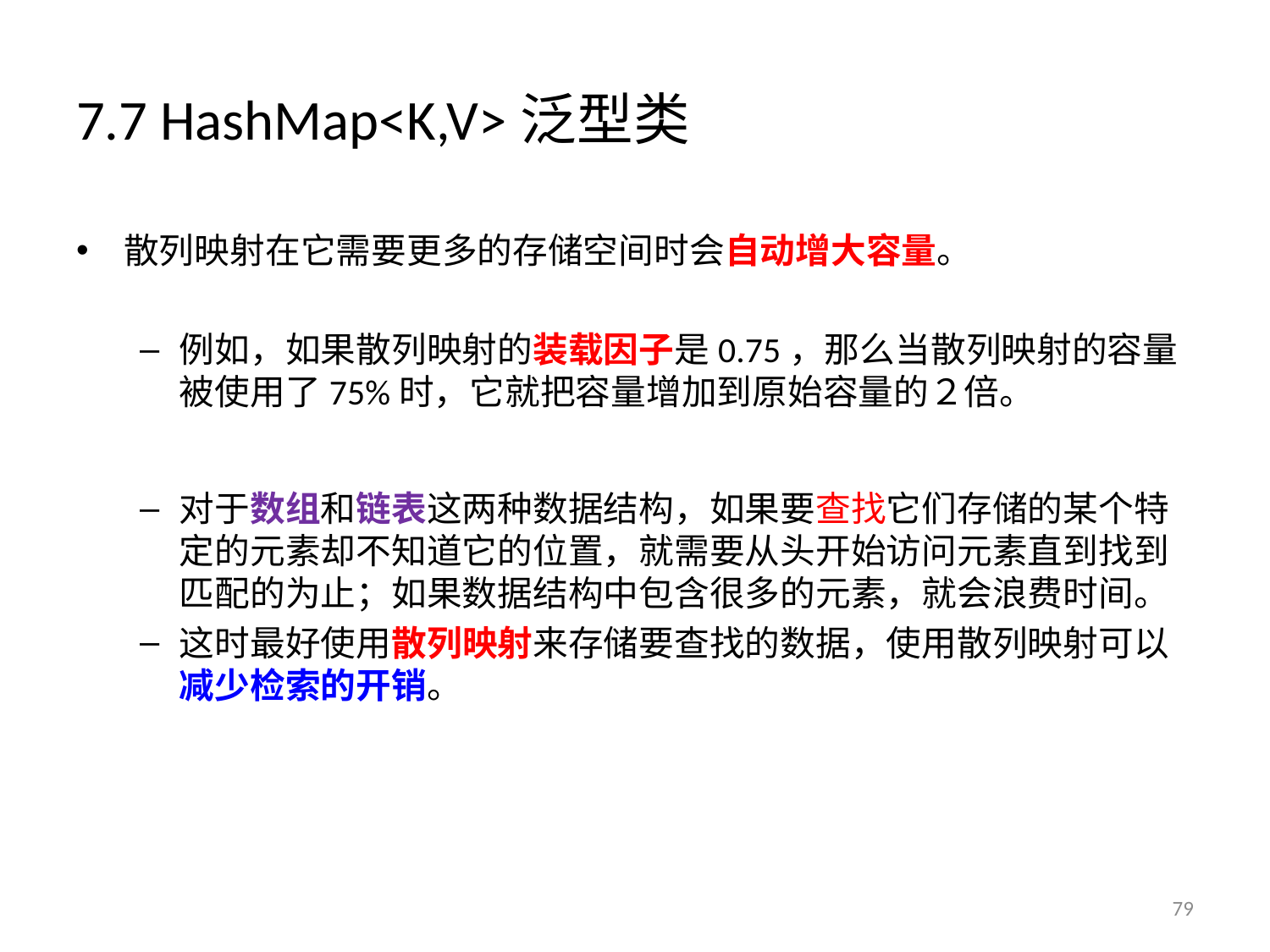

# 7.7 HashMap<K,V>泛型类
散列映射在它需要更多的存储空间时会自动增大容量。

例如，如果散列映射的装载因子是0.75，那么当散列映射的容量被使用了75%时，它就把容量增加到原始容量的２倍。

对于数组和链表这两种数据结构，如果要查找它们存储的某个特定的元素却不知道它的位置，就需要从头开始访问元素直到找到匹配的为止；如果数据结构中包含很多的元素，就会浪费时间。
这时最好使用散列映射来存储要查找的数据，使用散列映射可以减少检索的开销。
79